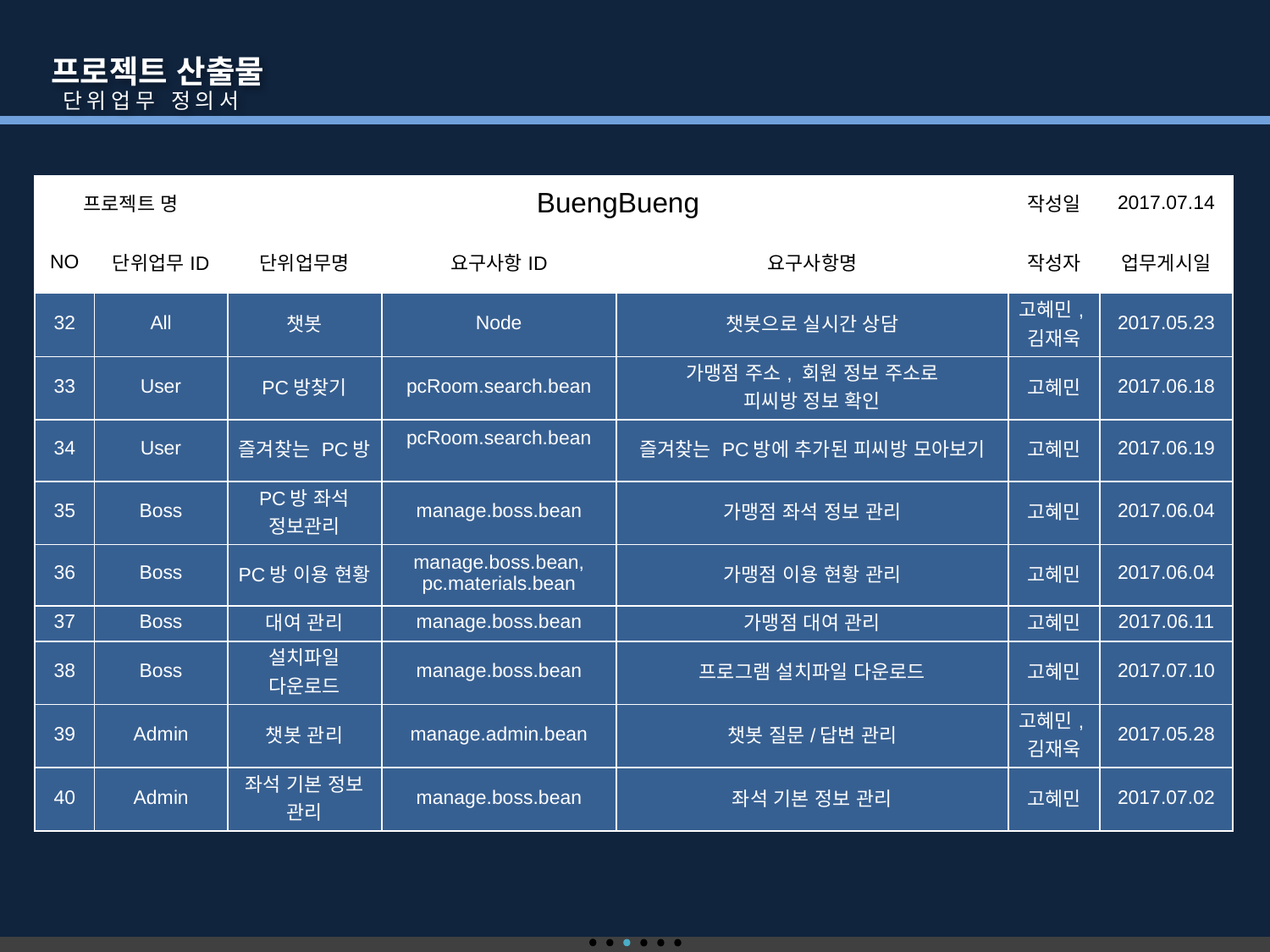

프로젝트 산출물
  단위업무 정의서

| 프로젝트 명 |  | BuengBueng |  |  | 작성일 | 2017.07.14 |
| --- | --- | --- | --- | --- | --- | --- |
| NO | 단위업무ID | 단위업무명 | 요구사항ID | 요구사항명 | 작성자 | 업무게시일 |
| 32 | All | 챗봇 | Node | 챗봇으로 실시간 상담 | 고혜민, 김재욱 | 2017.05.23 |
| 33 | User | PC방찾기 | pcRoom.search.bean | 가맹점 주소, 회원 정보 주소로 피씨방 정보 확인 | 고혜민 | 2017.06.18 |
| 34 | User | 즐겨찾는 PC방 | pcRoom.search.bean | 즐겨찾는 PC방에 추가된 피씨방 모아보기 | 고혜민 | 2017.06.19 |
| 35 | Boss | PC방 좌석 정보관리 | manage.boss.bean | 가맹점 좌석 정보 관리 | 고혜민 | 2017.06.04 |
| 36 | Boss | PC방 이용 현황 | manage.boss.bean, pc.materials.bean | 가맹점 이용 현황 관리 | 고혜민 | 2017.06.04 |
| 37 | Boss | 대여 관리 | manage.boss.bean | 가맹점 대여 관리 | 고혜민 | 2017.06.11 |
| 38 | Boss | 설치파일 다운로드 | manage.boss.bean | 프로그램 설치파일 다운로드 | 고혜민 | 2017.07.10 |
| 39 | Admin | 챗봇 관리 | manage.admin.bean | 챗봇 질문/답변 관리 | 고혜민, 김재욱 | 2017.05.28 |
| 40 | Admin | 좌석 기본 정보 관리 | manage.boss.bean | 좌석 기본 정보 관리 | 고혜민 | 2017.07.02 |